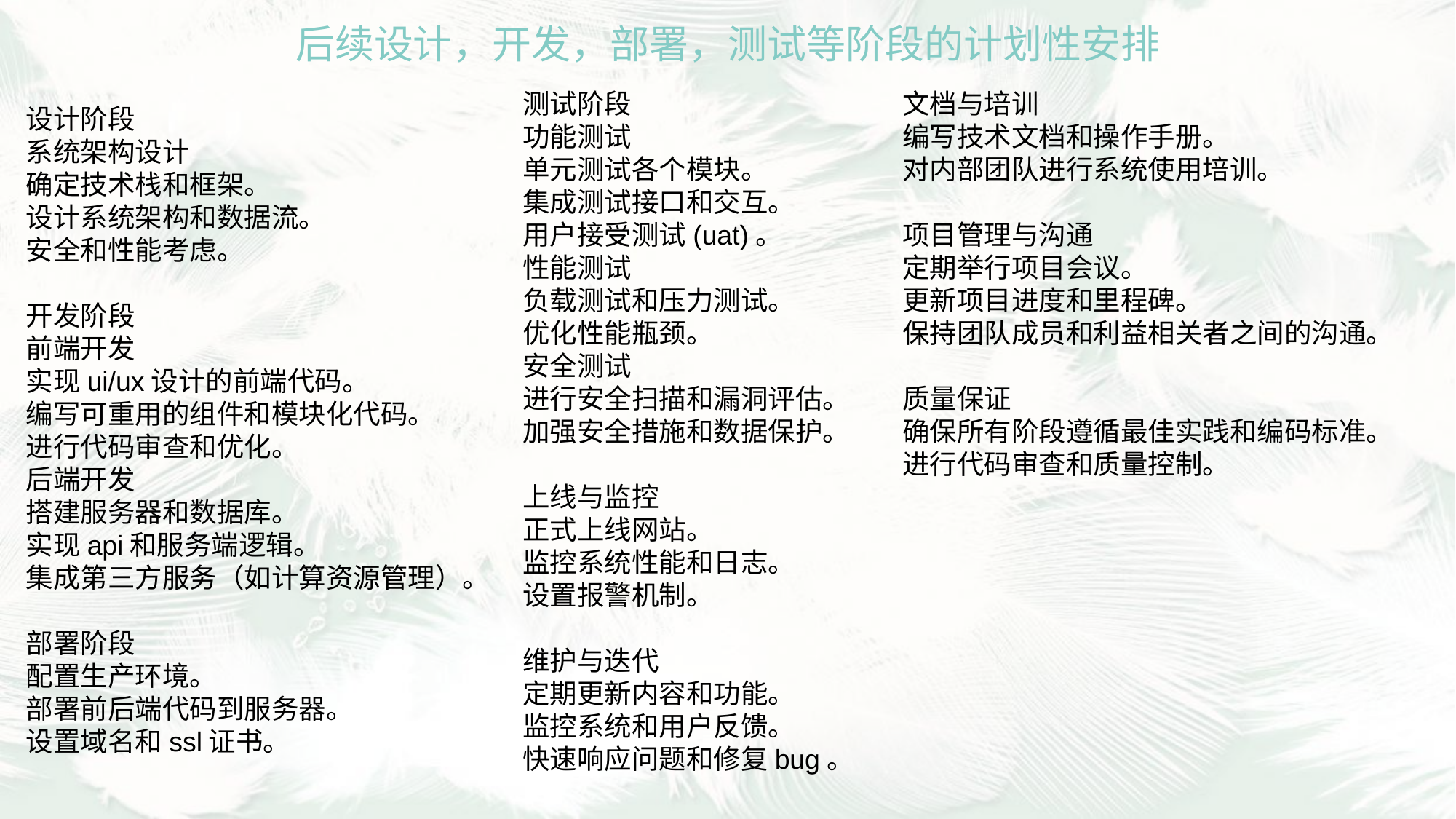

后续设计，开发，部署，测试等阶段的计划性安排
测试阶段
功能测试
单元测试各个模块。
集成测试接口和交互。
用户接受测试(uat)。
性能测试
负载测试和压力测试。
优化性能瓶颈。
安全测试
进行安全扫描和漏洞评估。
加强安全措施和数据保护。

上线与监控
正式上线网站。
监控系统性能和日志。
设置报警机制。

维护与迭代
定期更新内容和功能。
监控系统和用户反馈。
快速响应问题和修复bug。

文档与培训
编写技术文档和操作手册。
对内部团队进行系统使用培训。

项目管理与沟通
定期举行项目会议。
更新项目进度和里程碑。
保持团队成员和利益相关者之间的沟通。

质量保证
确保所有阶段遵循最佳实践和编码标准。
进行代码审查和质量控制。
设计阶段
系统架构设计
确定技术栈和框架。
设计系统架构和数据流。
安全和性能考虑。

开发阶段
前端开发
实现ui/ux设计的前端代码。
编写可重用的组件和模块化代码。
进行代码审查和优化。
后端开发
搭建服务器和数据库。
实现api和服务端逻辑。
集成第三方服务（如计算资源管理）。

部署阶段
配置生产环境。
部署前后端代码到服务器。
设置域名和ssl证书。